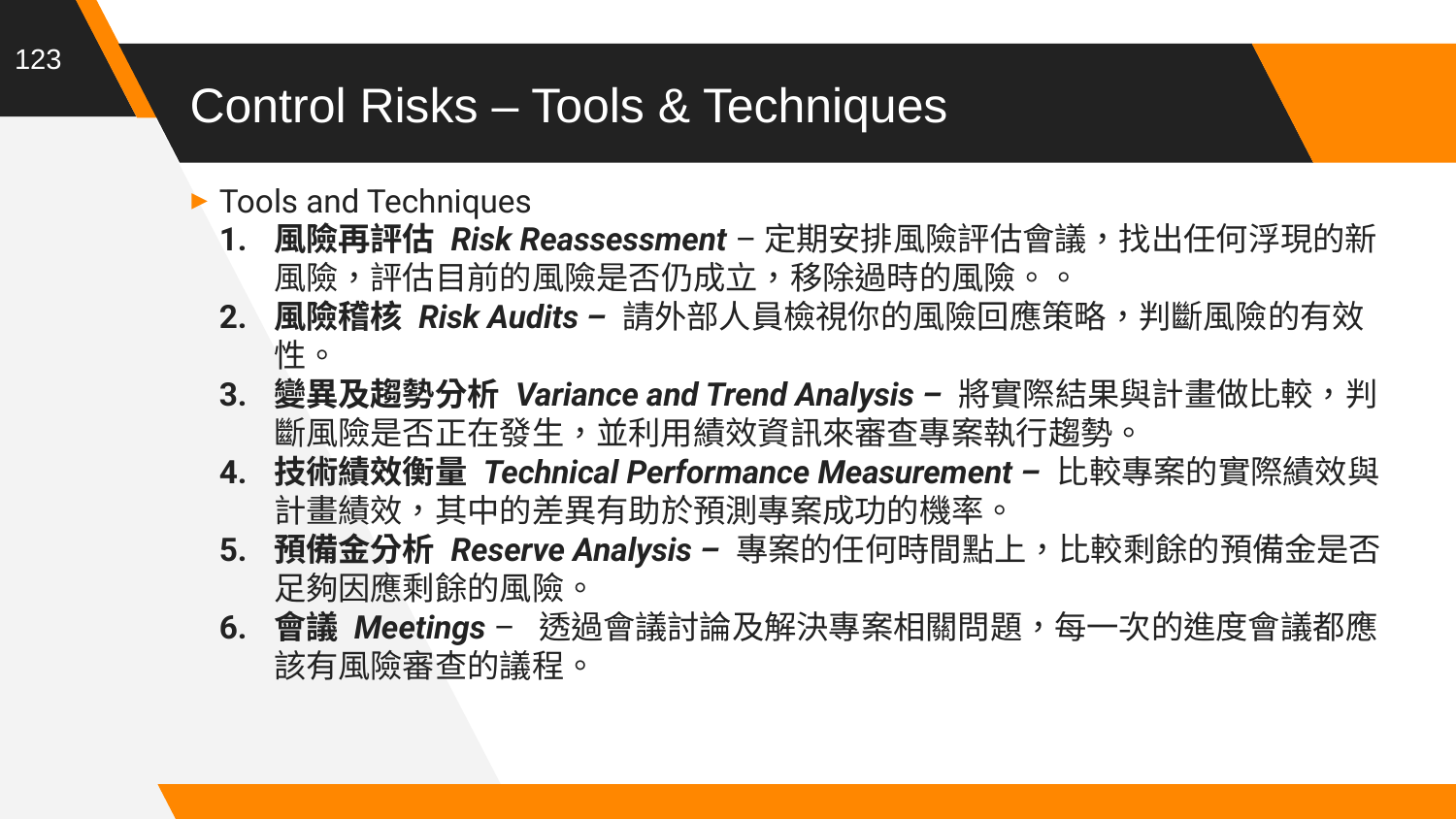

123
# Control Risks – Tools & Techniques
Tools and Techniques
風險再評估 Risk Reassessment –定期安排風險評估會議，找出任何浮現的新風險，評估目前的風險是否仍成立，移除過時的風險。。
風險稽核 Risk Audits – 請外部人員檢視你的風險回應策略，判斷風險的有效性。
變異及趨勢分析 Variance and Trend Analysis – 將實際結果與計畫做比較，判斷風險是否正在發生，並利用績效資訊來審查專案執行趨勢。
技術績效衡量 Technical Performance Measurement – 比較專案的實際績效與計畫績效，其中的差異有助於預測專案成功的機率。
預備金分析 Reserve Analysis – 專案的任何時間點上，比較剩餘的預備金是否足夠因應剩餘的風險。
會議 Meetings –  透過會議討論及解決專案相關問題，每一次的進度會議都應該有風險審查的議程。